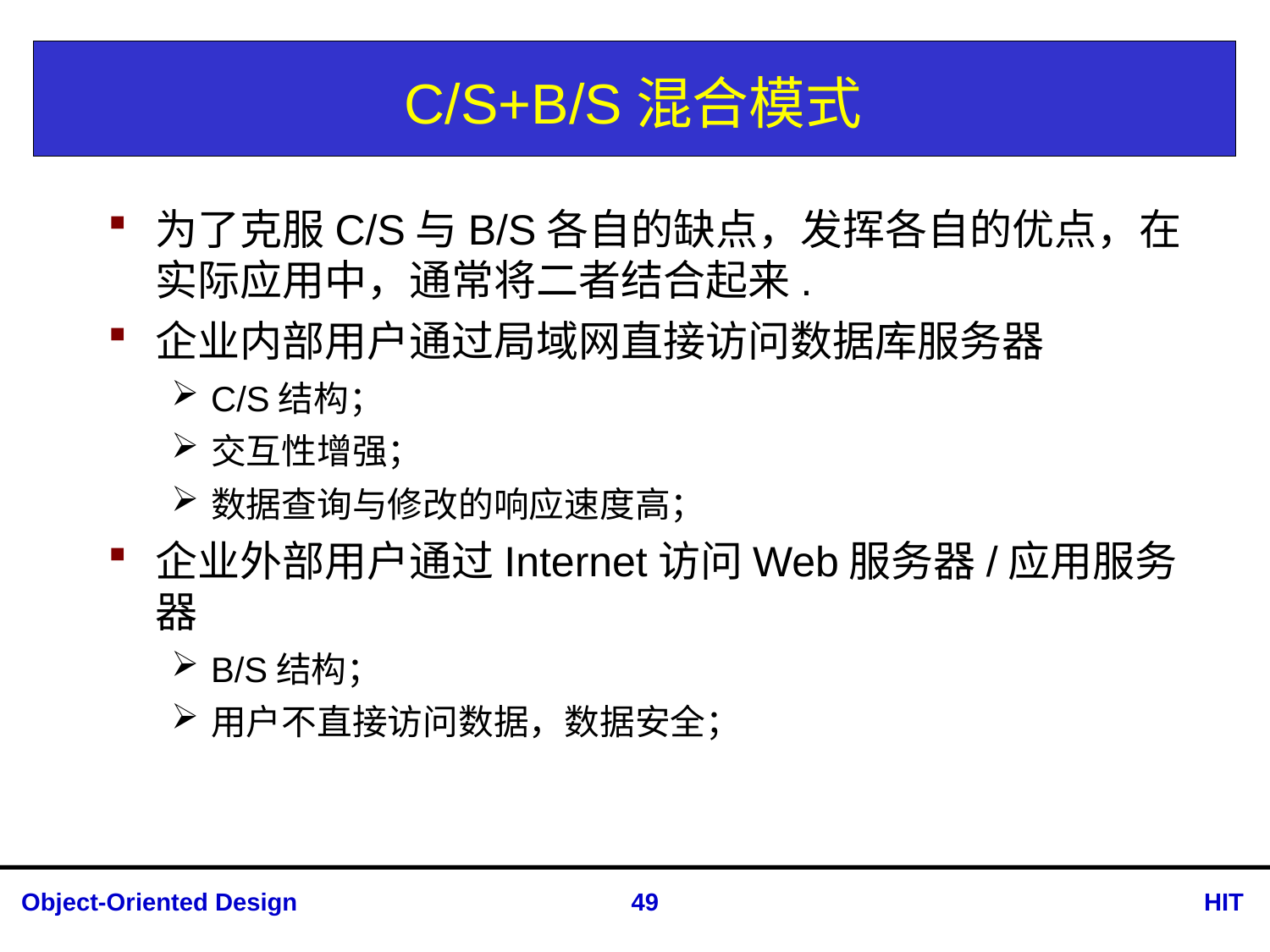

# C/S+B/S混合模式
为了克服C/S与B/S各自的缺点，发挥各自的优点，在实际应用中，通常将二者结合起来.
企业内部用户通过局域网直接访问数据库服务器
C/S结构；
交互性增强；
数据查询与修改的响应速度高；
企业外部用户通过Internet访问Web服务器/应用服务器
B/S结构；
用户不直接访问数据，数据安全；